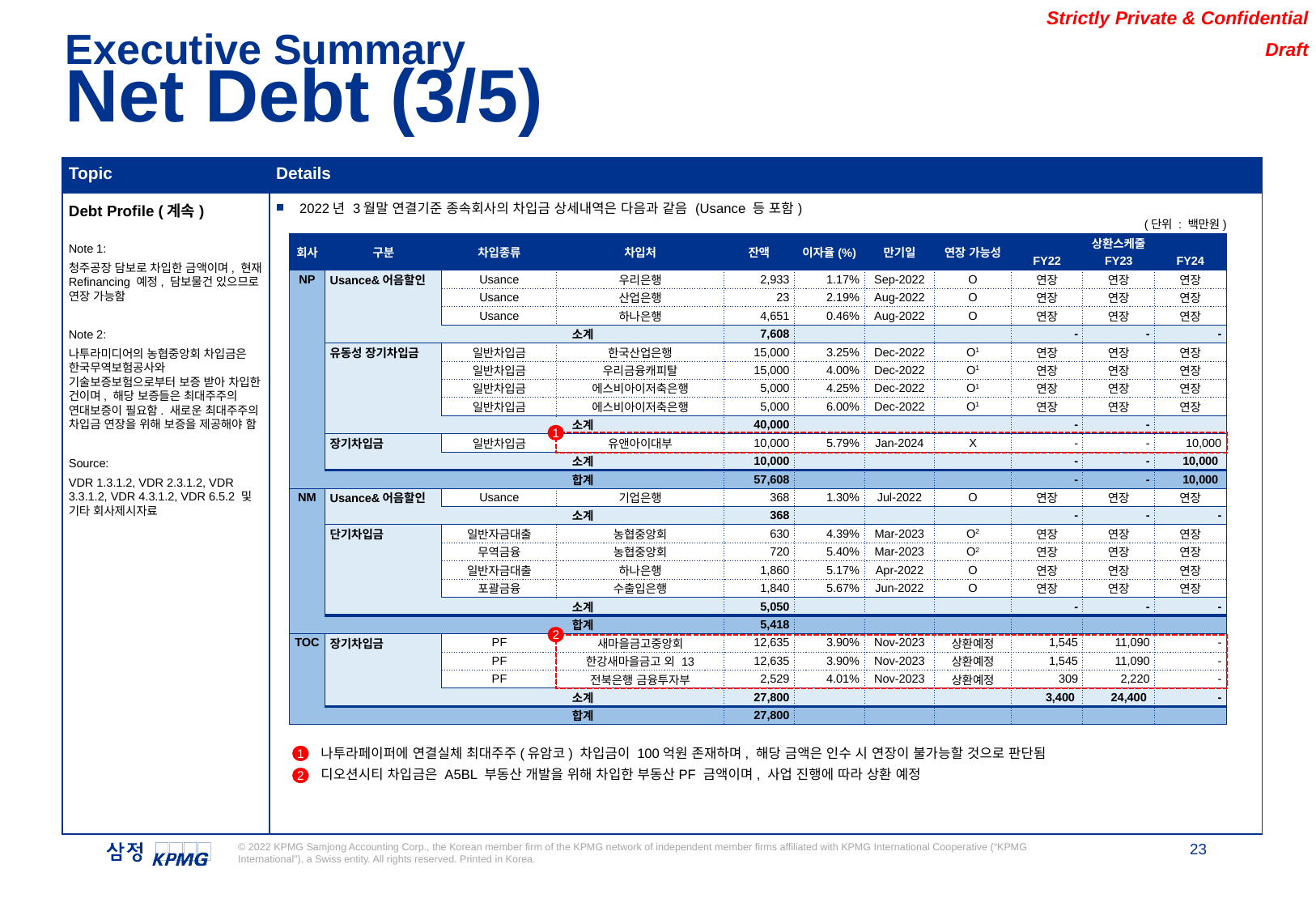

Executive Summary
Net Debt (3/5)
| Topic | Details |
| --- | --- |
| Debt Profile (계속) | 2022년 3월말 연결기준 종속회사의 차입금 상세내역은 다음과 같음 (Usance 등 포함) |
(단위 : 백만원)
Note 1:
청주공장 담보로 차입한 금액이며, 현재 Refinancing 예정, 담보물건 있으므로 연장 가능함

Note 2:
나투라미디어의 농협중앙회 차입금은 한국무역보험공사와 기술보증보험으로부터 보증 받아 차입한 건이며, 해당 보증들은 최대주주의 연대보증이 필요함. 새로운 최대주주의 차입금 연장을 위해 보증을 제공해야 함

Source:
VDR 1.3.1.2, VDR 2.3.1.2, VDR 3.3.1.2, VDR 4.3.1.2, VDR 6.5.2 및 기타 회사제시자료

| 회사 | 구분 | 차입종류 | 차입처 | 잔액 | 이자율(%) | 만기일 | 연장 가능성 |  | 상환스케줄 |  |
| --- | --- | --- | --- | --- | --- | --- | --- | --- | --- | --- |
|  |  |  |  |  |  |  |  | FY22 | FY23 | FY24 |
| NP | Usance&어음할인 | Usance | 우리은행 | 2,933 | 1.17% | Sep-2022 | O | 연장 | 연장 | 연장 |
|  |  | Usance | 산업은행 | 23 | 2.19% | Aug-2022 | O | 연장 | 연장 | 연장 |
|  |  | Usance | 하나은행 | 4,651 | 0.46% | Aug-2022 | O | 연장 | 연장 | 연장 |
|  |  | 소계 |  | 7,608 |  |  |  | - | - | - |
|  | 유동성 장기차입금 | 일반차입금 | 한국산업은행 | 15,000 | 3.25% | Dec-2022 | O1 | 연장 | 연장 | 연장 |
|  |  | 일반차입금 | 우리금융캐피탈 | 15,000 | 4.00% | Dec-2022 | O1 | 연장 | 연장 | 연장 |
|  |  | 일반차입금 | 에스비아이저축은행 | 5,000 | 4.25% | Dec-2022 | O1 | 연장 | 연장 | 연장 |
|  |  | 일반차입금 | 에스비아이저축은행 | 5,000 | 6.00% | Dec-2022 | O1 | 연장 | 연장 | 연장 |
|  |  | 소계 |  | 40,000 |  |  |  | - | - |  |
|  | 장기차입금 | 일반차입금 | 유앤아이대부 | 10,000 | 5.79% | Jan-2024 | X | - | - | 10,000 |
|  |  | 소계 |  | 10,000 |  |  |  | - | - | 10,000 |
|  |  | 합계 |  | 57,608 |  |  |  | - | - | 10,000 |
| NM | Usance&어음할인 | Usance | 기업은행 | 368 | 1.30% | Jul-2022 | O | 연장 | 연장 | 연장 |
|  |  | 소계 |  | 368 |  |  |  | - | - | - |
|  | 단기차입금 | 일반자금대출 | 농협중앙회 | 630 | 4.39% | Mar-2023 | O2 | 연장 | 연장 | 연장 |
|  |  | 무역금융 | 농협중앙회 | 720 | 5.40% | Mar-2023 | O2 | 연장 | 연장 | 연장 |
|  |  | 일반자금대출 | 하나은행 | 1,860 | 5.17% | Apr-2022 | O | 연장 | 연장 | 연장 |
|  |  | 포괄금융 | 수출입은행 | 1,840 | 5.67% | Jun-2022 | O | 연장 | 연장 | 연장 |
|  |  | 소계 |  | 5,050 |  |  |  | - | - | - |
|  |  | 합계 |  | 5,418 |  |  |  |  |  |  |
| TOC | 장기차입금 | PF | 새마을금고중앙회 | 12,635 | 3.90% | Nov-2023 | 상환예정 | 1,545 | 11,090 | - |
|  |  | PF | 한강새마을금고 외 13 | 12,635 | 3.90% | Nov-2023 | 상환예정 | 1,545 | 11,090 | - |
|  |  | PF | 전북은행 금융투자부 | 2,529 | 4.01% | Nov-2023 | 상환예정 | 309 | 2,220 | - |
|  |  | 소계 |  | 27,800 |  |  |  | 3,400 | 24,400 | - |
|  |  | 합계 |  | 27,800 |  |  |  |  |  |  |
1

2

나투라페이퍼에 연결실체 최대주주(유암코) 차입금이 100억원 존재하며, 해당 금액은 인수 시 연장이 불가능할 것으로 판단됨
디오션시티 차입금은 A5BL 부동산 개발을 위해 차입한 부동산PF 금액이며, 사업 진행에 따라 상환 예정
1
2